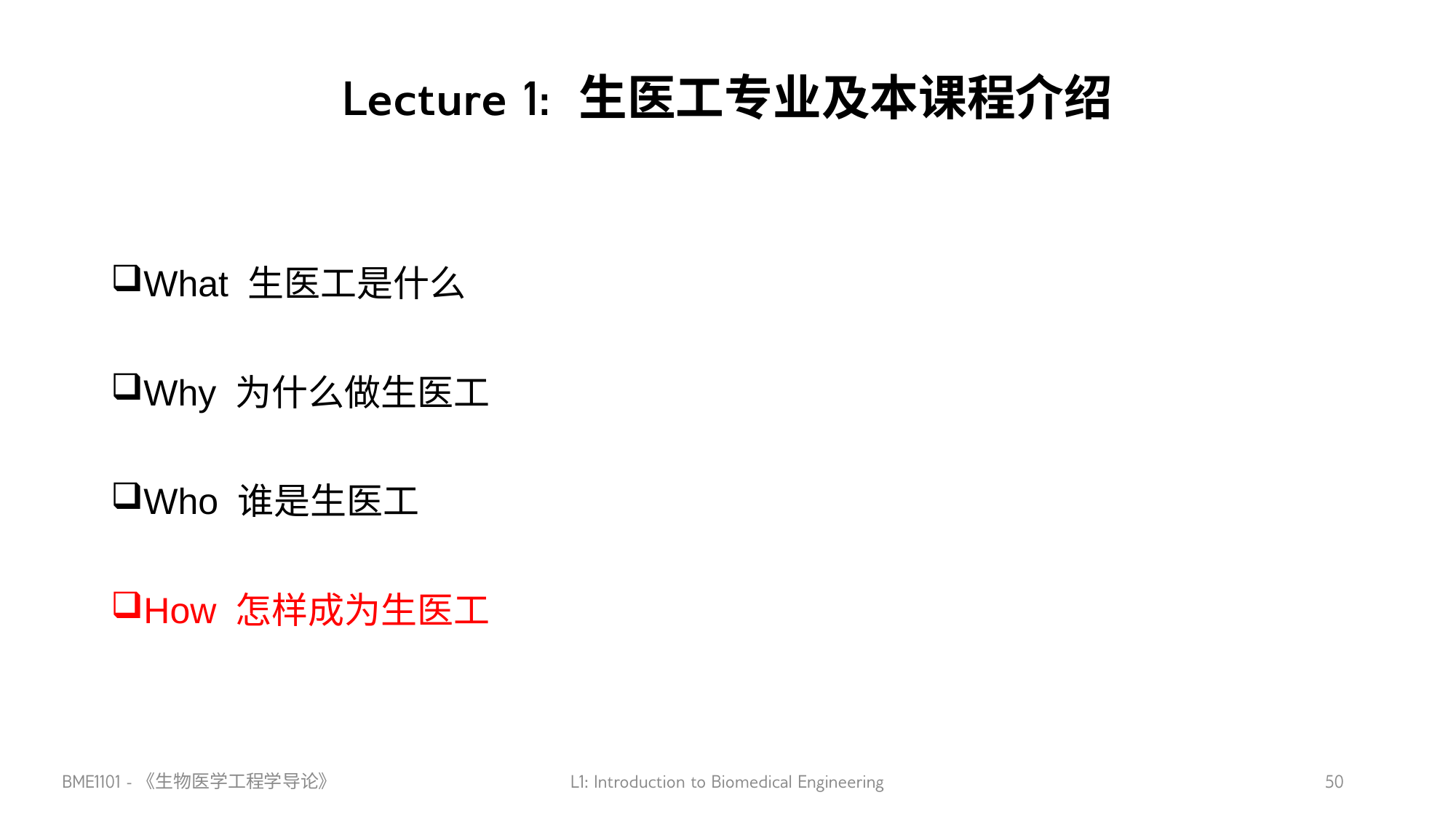

# Lecture 1: 生医工专业及本课程介绍

What 生医工是什么

Why 为什么做生医工

Who 谁是生医工

How 怎样成为生医工

BME1101 -《生物医学工程学导论》
L1: Introduction to Biomedical Engineering
50